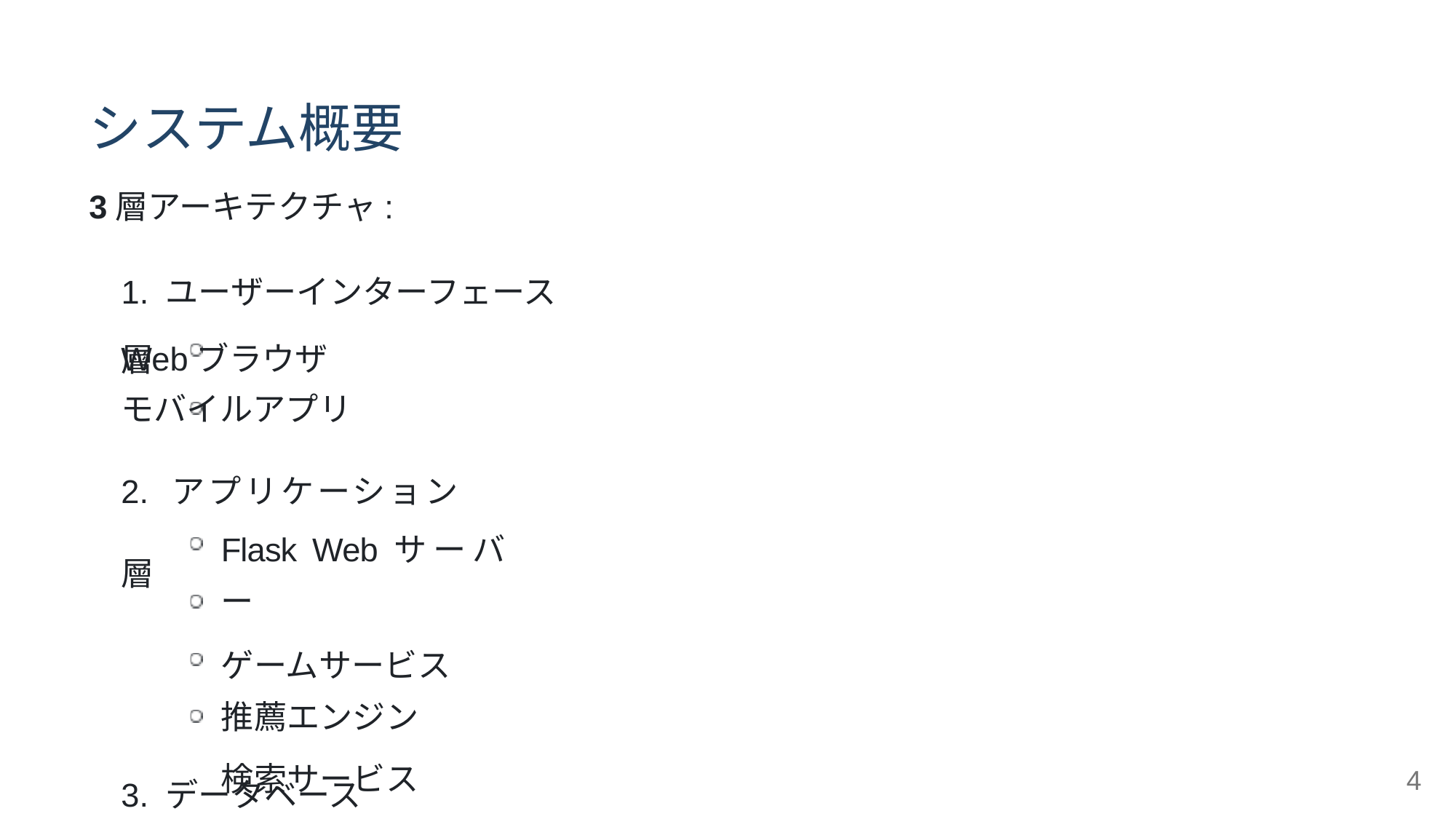

システム概要
3層アーキテクチャ:
1. ユーザーインターフェース層
Webブラウザ
モバイルアプリ
2. アプリケーション層

Flask Webサーバー
ゲームサービス
推薦エンジン
検索サービス

3. データベース層
4